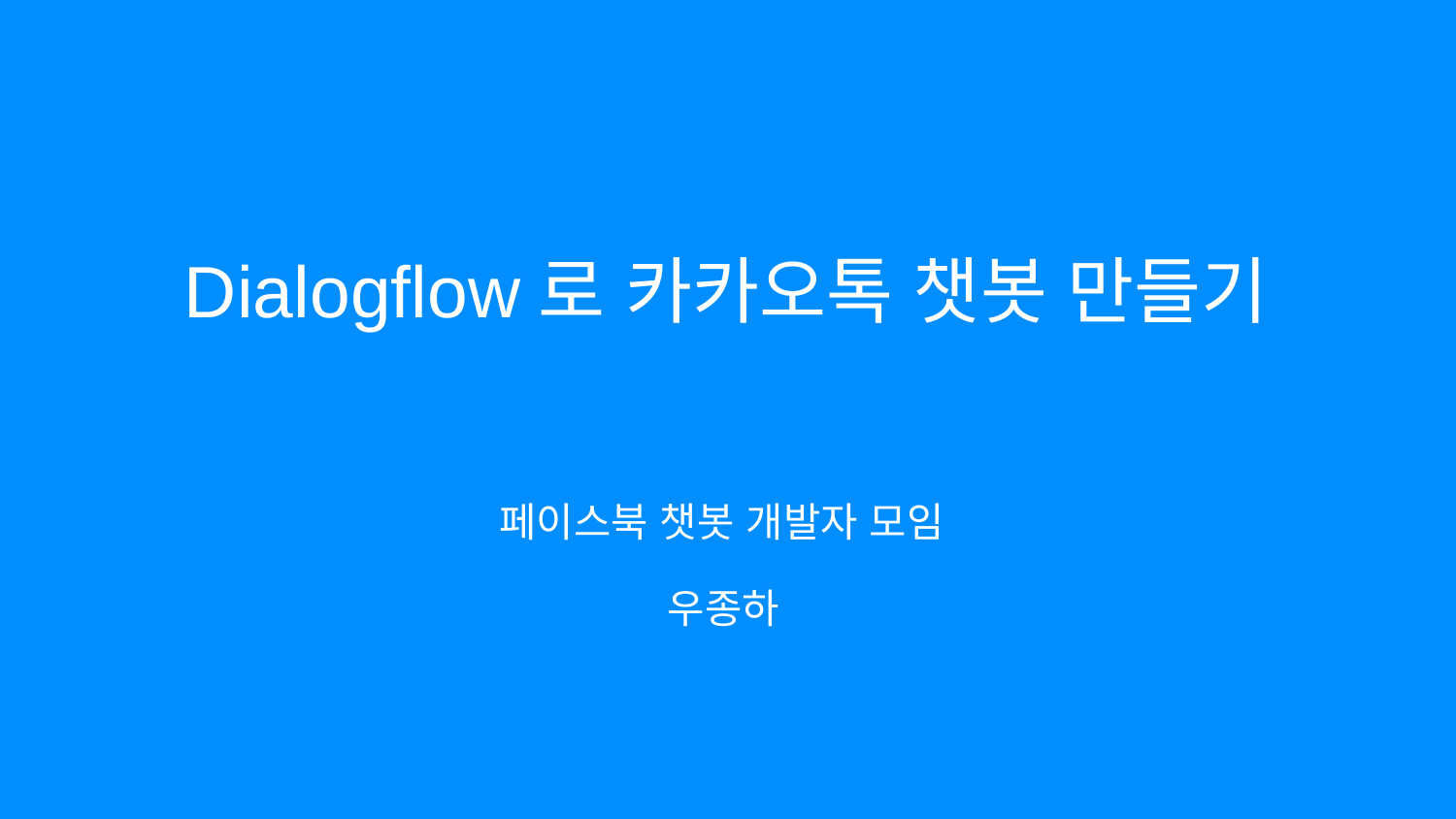

Dialogflow로 카카오톡 챗봇 만들기
페이스북 챗봇 개발자 모임
우종하